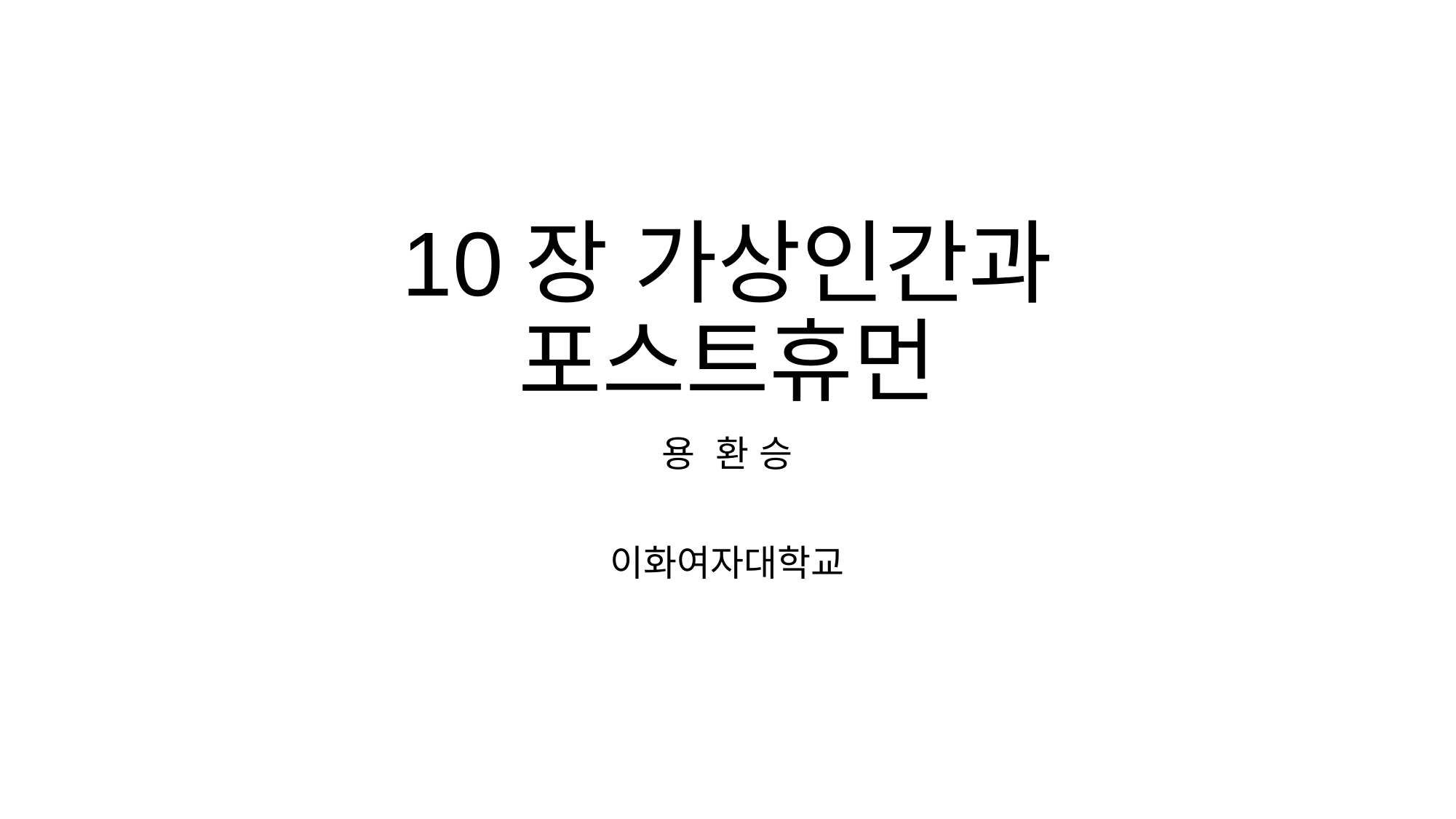

# 10장 가상인간과 포스트휴먼
용  환 승

이화여자대학교